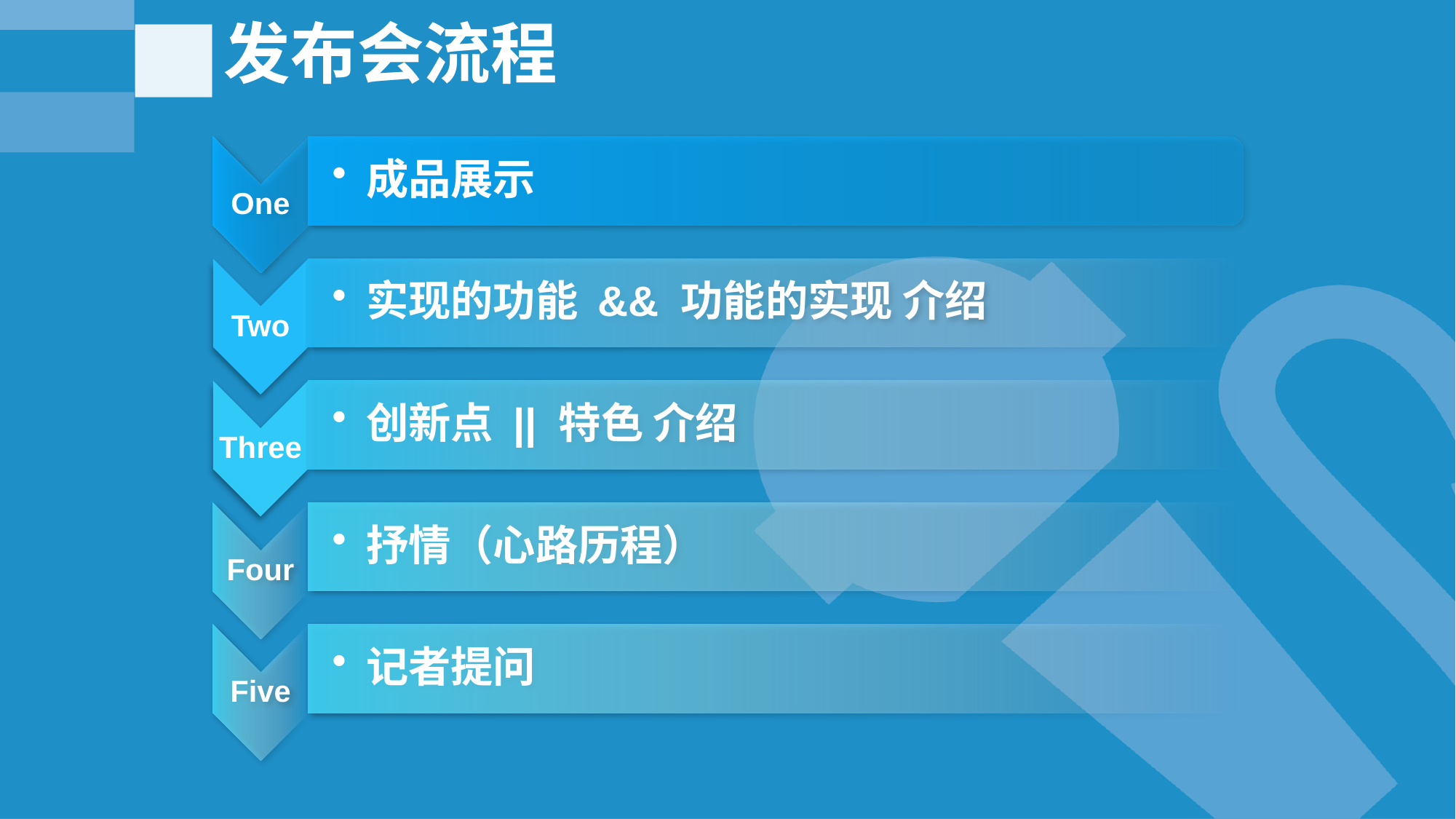

# 发布会流程
One
成品展示
Two
实现的功能 && 功能的实现 介绍
Three
创新点 || 特色 介绍
Four
抒情（心路历程）
Five
记者提问